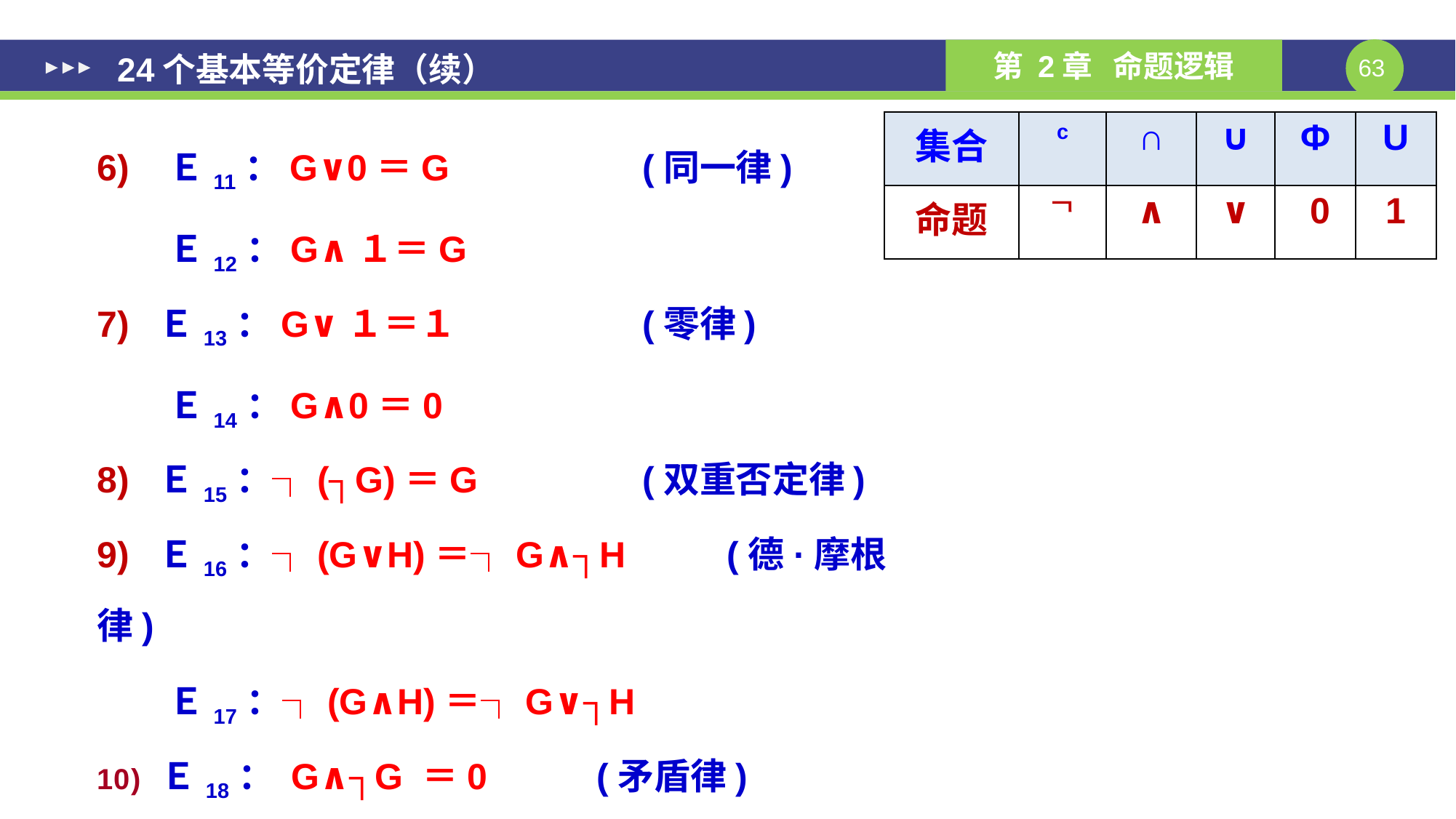

24个基本等价定律（续）
6)   Ｅ11：G∨0＝G		(同一律)
 Ｅ12：G∧１＝G
7)  Ｅ13：G∨１＝１		(零律)
 Ｅ14：G∧0＝0
8)  Ｅ15：┐(┐G)＝G	         	(双重否定律)
9)  Ｅ16：┐(G∨H)＝┐G∧┐H          (德·摩根律)
 Ｅ17：┐(G∧H)＝┐G∨┐H
Ｅ18： G∧┐G ＝0		(矛盾律)
Ｅ19： G∨┐G ＝１		(排中律)

| 集合 | c | ∩ | ∪ | Φ | U |
| --- | --- | --- | --- | --- | --- |
| 命题 | ¬ | ∧ | ∨ | 0 | 1 |